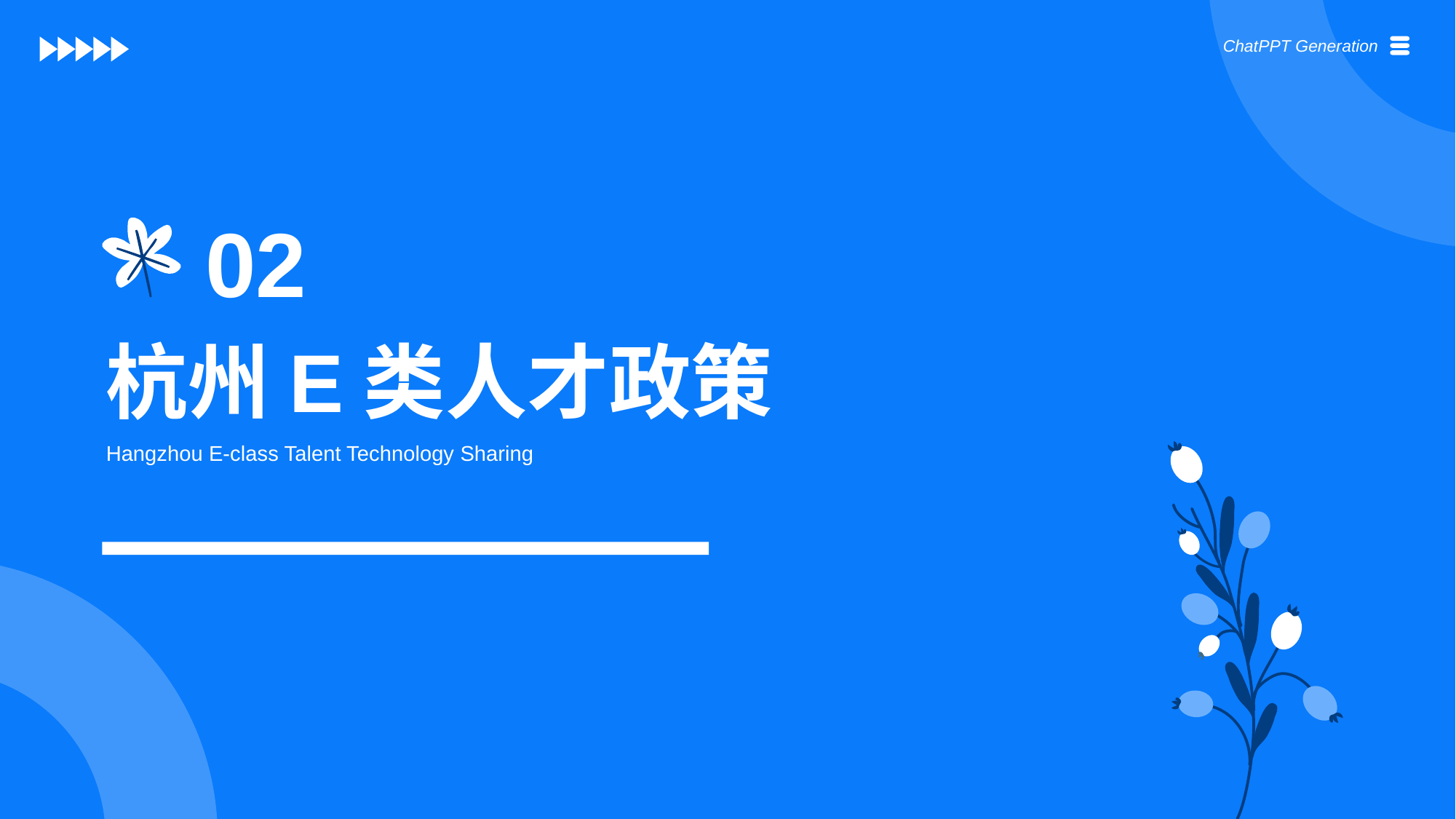

ChatPPT Generation

02

杭州E类人才政策
Hangzhou E-class Talent Technology Sharing